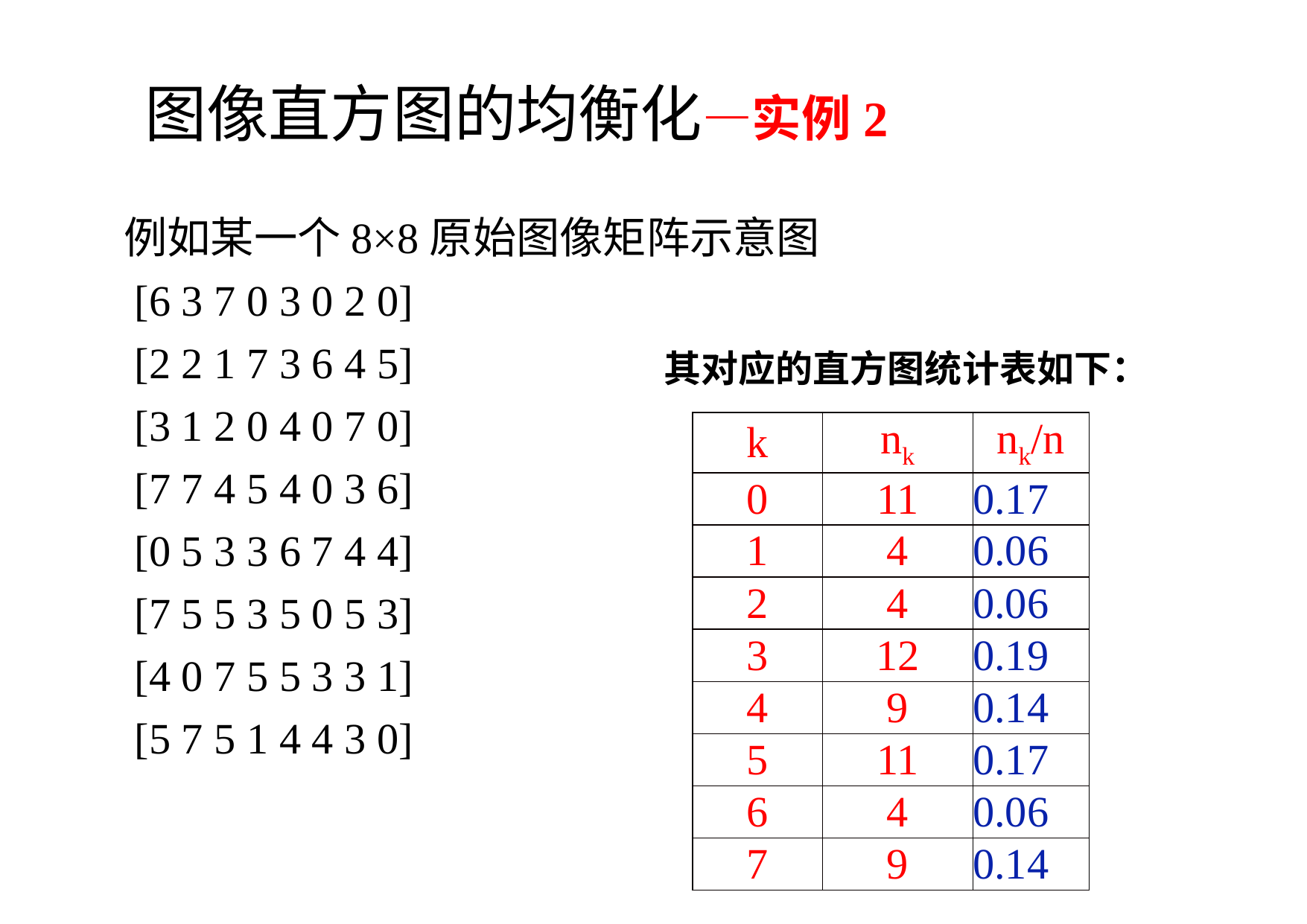

图像直方图的均衡化—实例2
例如某一个8×8原始图像矩阵示意图
 [6 3 7 0 3 0 2 0]
 [2 2 1 7 3 6 4 5]
 [3 1 2 0 4 0 7 0]
 [7 7 4 5 4 0 3 6]
 [0 5 3 3 6 7 4 4]
 [7 5 5 3 5 0 5 3]
 [4 0 7 5 5 3 3 1]
 [5 7 5 1 4 4 3 0]
其对应的直方图统计表如下：
| k | nk | nk/n |
| --- | --- | --- |
| 0 | 11 | 0.17 |
| 1 | 4 | 0.06 |
| 2 | 4 | 0.06 |
| 3 | 12 | 0.19 |
| 4 | 9 | 0.14 |
| 5 | 11 | 0.17 |
| 6 | 4 | 0.06 |
| 7 | 9 | 0.14 |